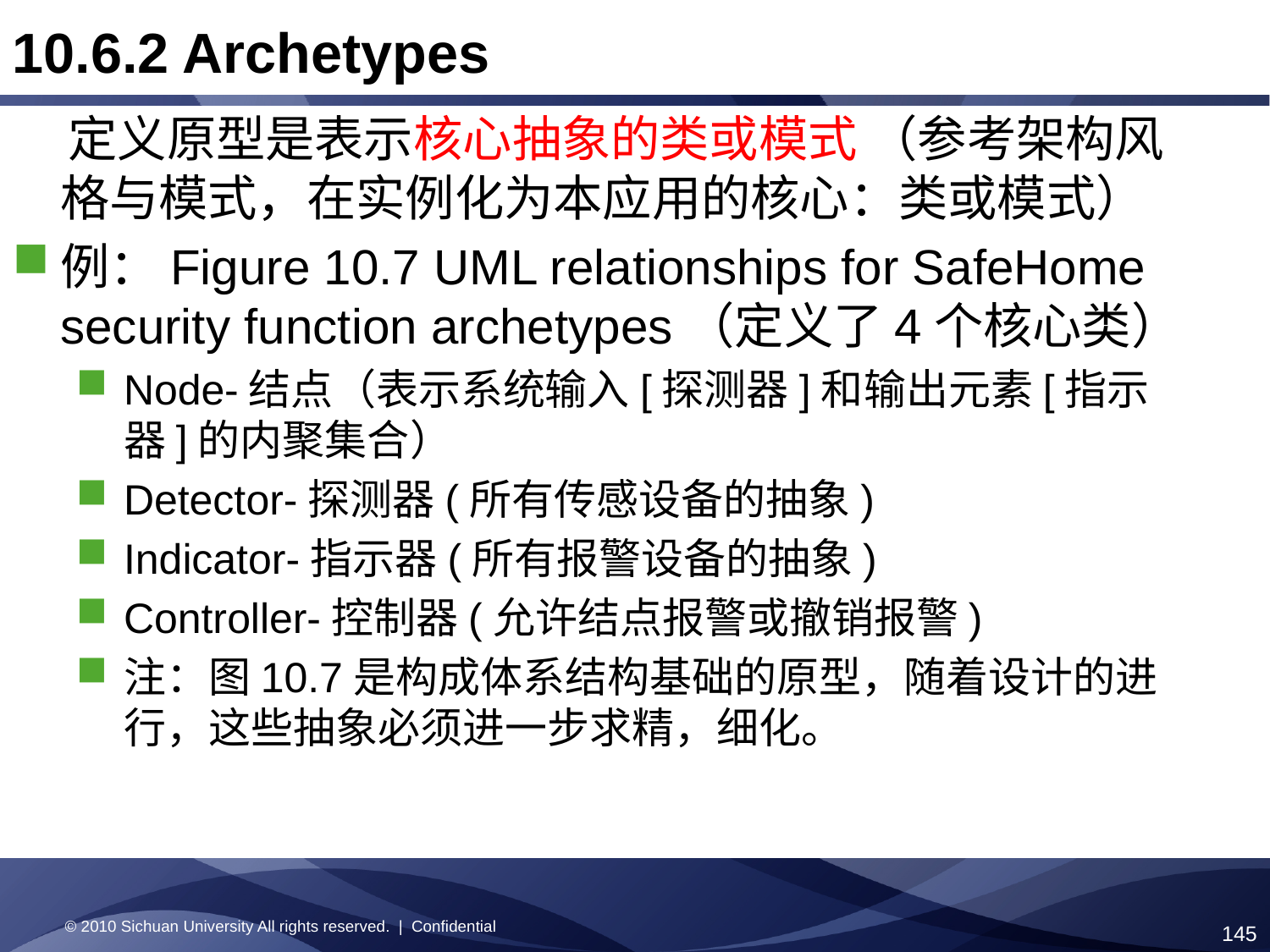

10.6.2 Archetypes
    定义原型是表示核心抽象的类或模式 （参考架构风格与模式，在实例化为本应用的核心：类或模式）
例：Figure 10.7 UML relationships for SafeHome security function archetypes（定义了4个核心类）
Node-结点（表示系统输入[探测器]和输出元素[指示器]的内聚集合）
Detector-探测器(所有传感设备的抽象)
Indicator-指示器(所有报警设备的抽象)
Controller-控制器(允许结点报警或撤销报警)
注：图10.7是构成体系结构基础的原型，随着设计的进行，这些抽象必须进一步求精，细化。
© 2010 Sichuan University All rights reserved.  |  Confidential
145